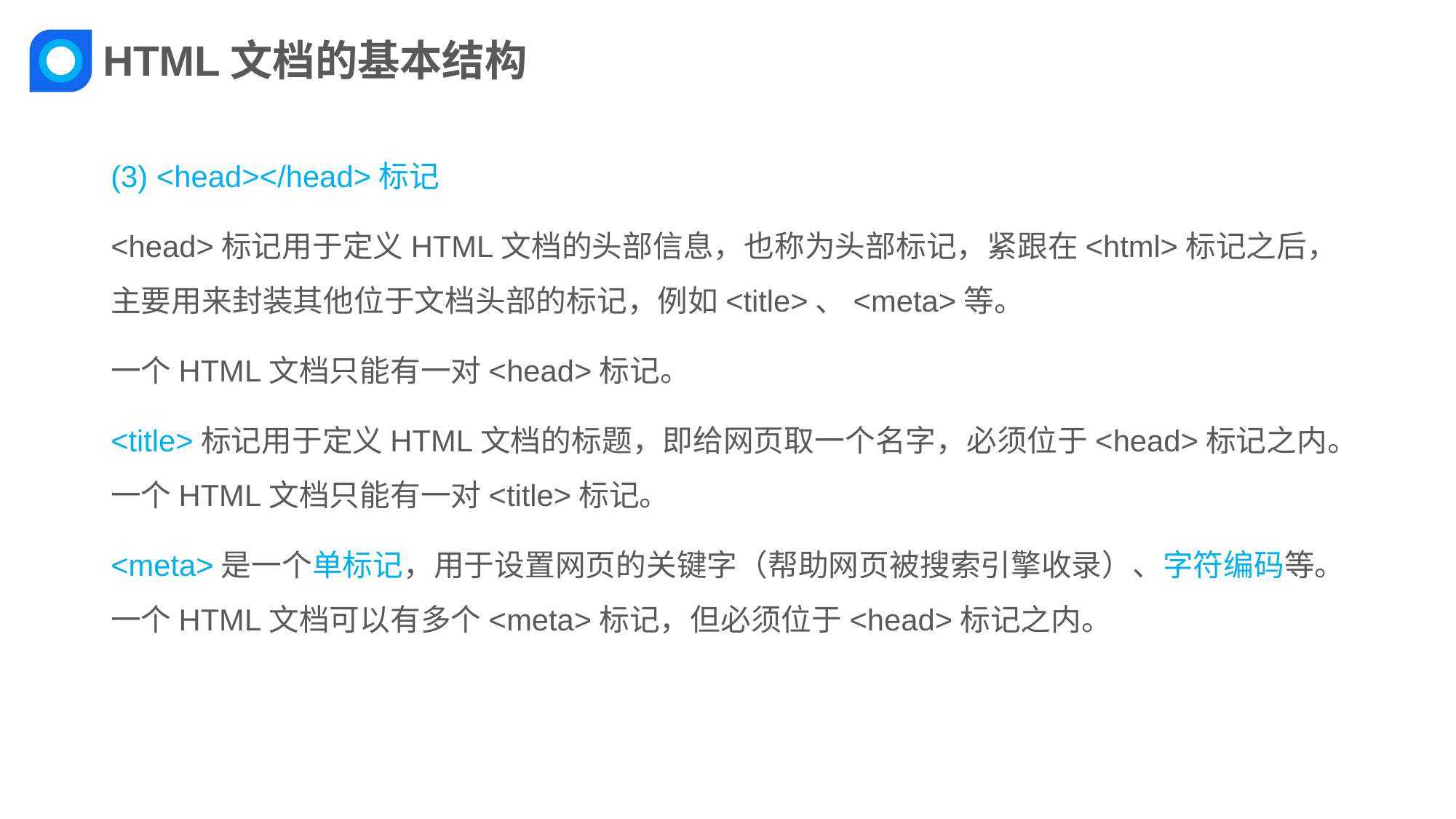

HTML文档的基本结构

(3) <head></head>标记
<head>标记用于定义HTML文档的头部信息，也称为头部标记，紧跟在<html>标记之后，主要用来封装其他位于文档头部的标记，例如<title>、<meta>等。
一个HTML文档只能有一对<head>标记。
<title>标记用于定义HTML文档的标题，即给网页取一个名字，必须位于<head>标记之内。一个HTML文档只能有一对<title>标记。
<meta>是一个单标记，用于设置网页的关键字（帮助网页被搜索引擎收录）、字符编码等。一个HTML文档可以有多个<meta>标记，但必须位于<head>标记之内。